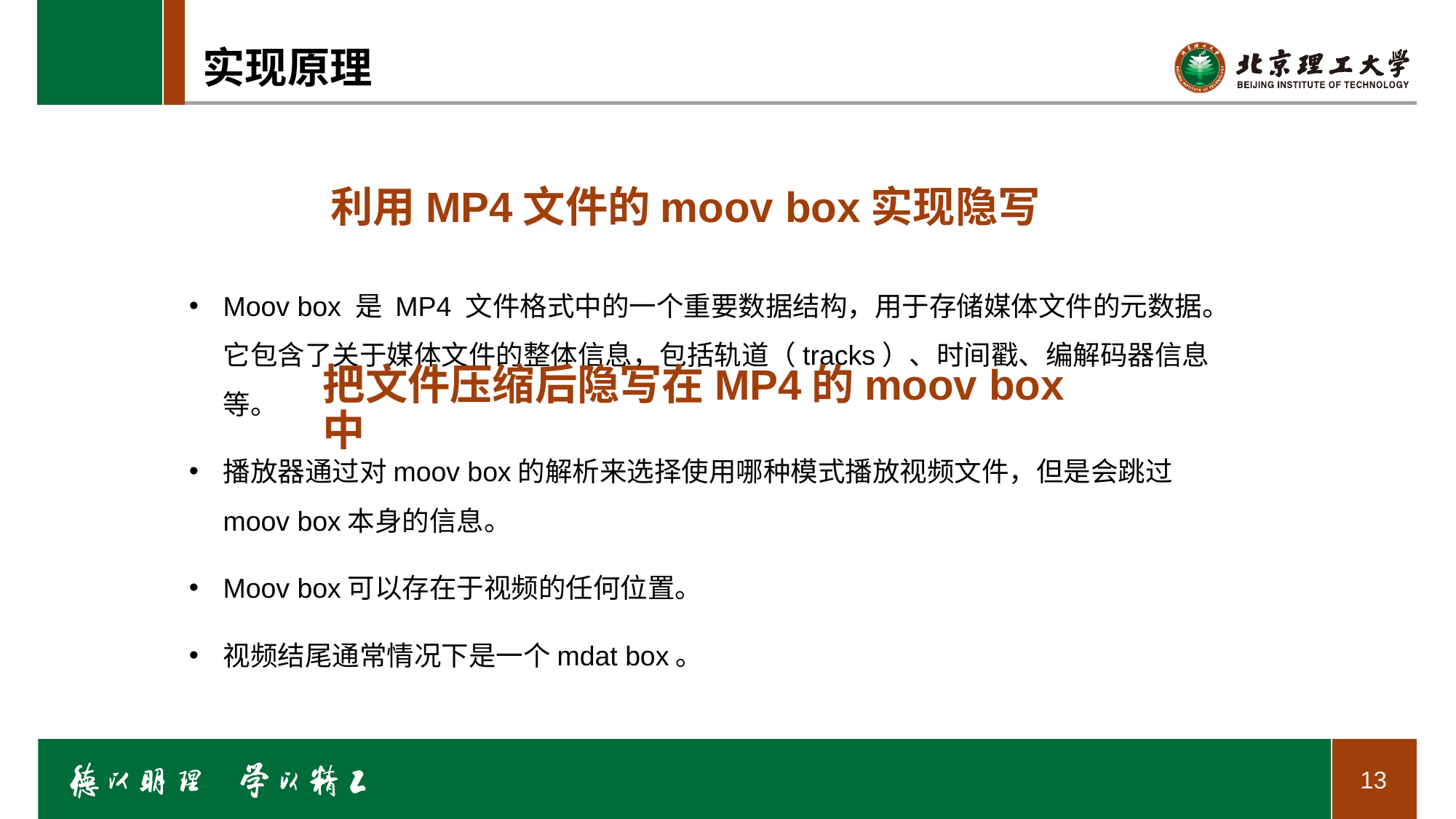

# 实现原理

利用MP4文件的moov box实现隐写
Moov box 是 MP4 文件格式中的一个重要数据结构，用于存储媒体文件的元数据。它包含了关于媒体文件的整体信息，包括轨道（tracks）、时间戳、编解码器信息等。
播放器通过对moov box的解析来选择使用哪种模式播放视频文件，但是会跳过moov box本身的信息。
Moov box可以存在于视频的任何位置。
视频结尾通常情况下是一个mdat box。
把文件压缩后隐写在MP4的moov box中